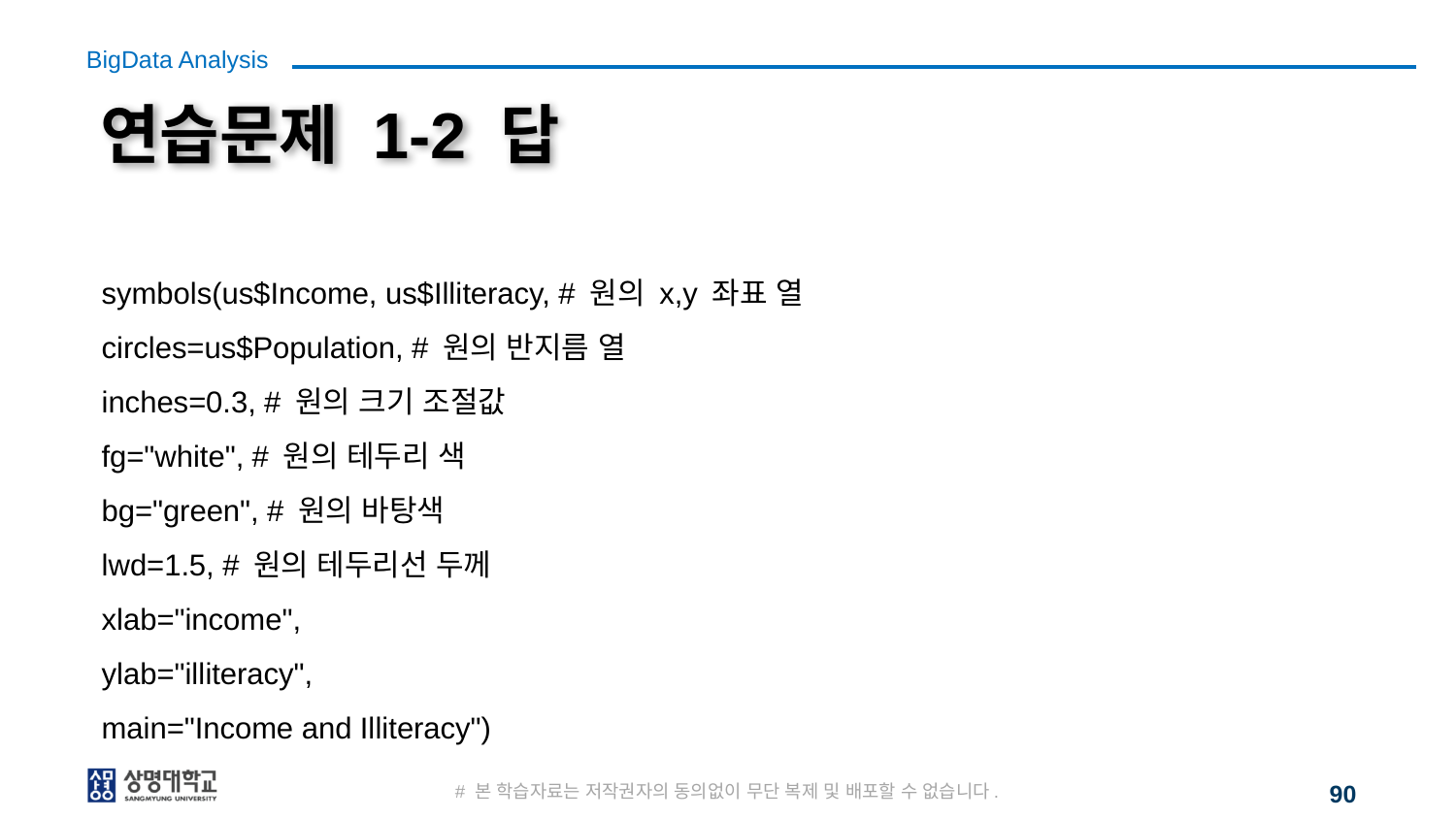

# 연습문제 1-2 답
symbols(us$Income, us$Illiteracy, # 원의 x,y 좌표 열
circles=us$Population, # 원의 반지름 열
inches=0.3, # 원의 크기 조절값
fg="white", # 원의 테두리 색
bg="green", # 원의 바탕색
lwd=1.5, # 원의 테두리선 두께
xlab="income",
ylab="illiteracy",
main="Income and Illiteracy")

# 본 학습자료는 저작권자의 동의없이 무단 복제 및 배포할 수 없습니다.
90